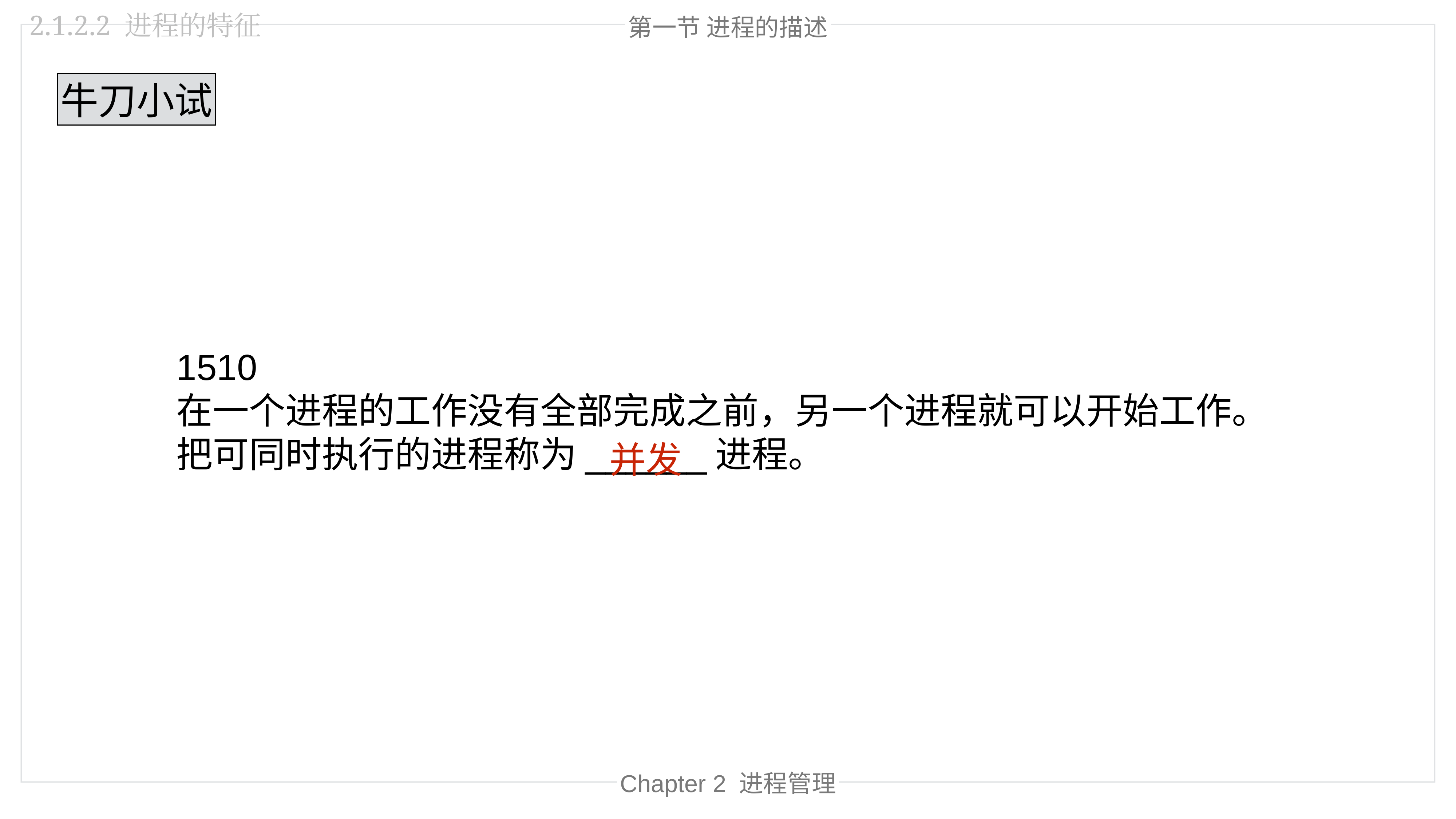

2.1.2.2 进程的特征
第一节 进程的描述

牛刀小试
1510
在一个进程的工作没有全部完成之前，另一个进程就可以开始工作。把可同时执行的进程称为______进程。
并发
Chapter 2 进程管理